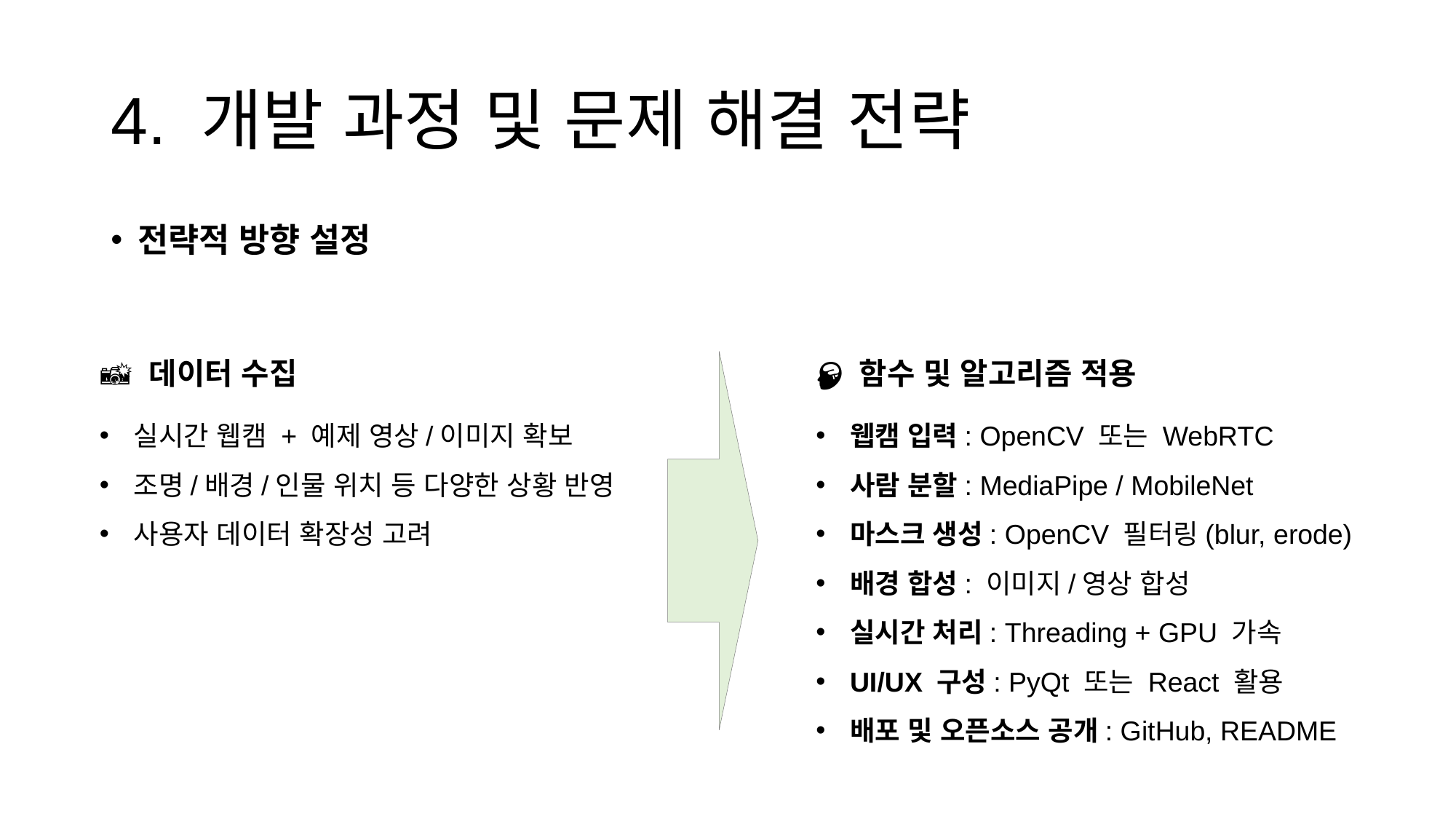

# 4. 개발 과정 및 문제 해결 전략
전략적 방향 설정
📸 데이터 수집
실시간 웹캠 + 예제 영상/이미지 확보
조명/배경/인물 위치 등 다양한 상황 반영
사용자 데이터 확장성 고려
🧠 함수 및 알고리즘 적용
웹캠 입력: OpenCV 또는 WebRTC
사람 분할: MediaPipe / MobileNet
마스크 생성: OpenCV 필터링(blur, erode)
배경 합성: 이미지/영상 합성
실시간 처리: Threading + GPU 가속
UI/UX 구성: PyQt 또는 React 활용
배포 및 오픈소스 공개: GitHub, README